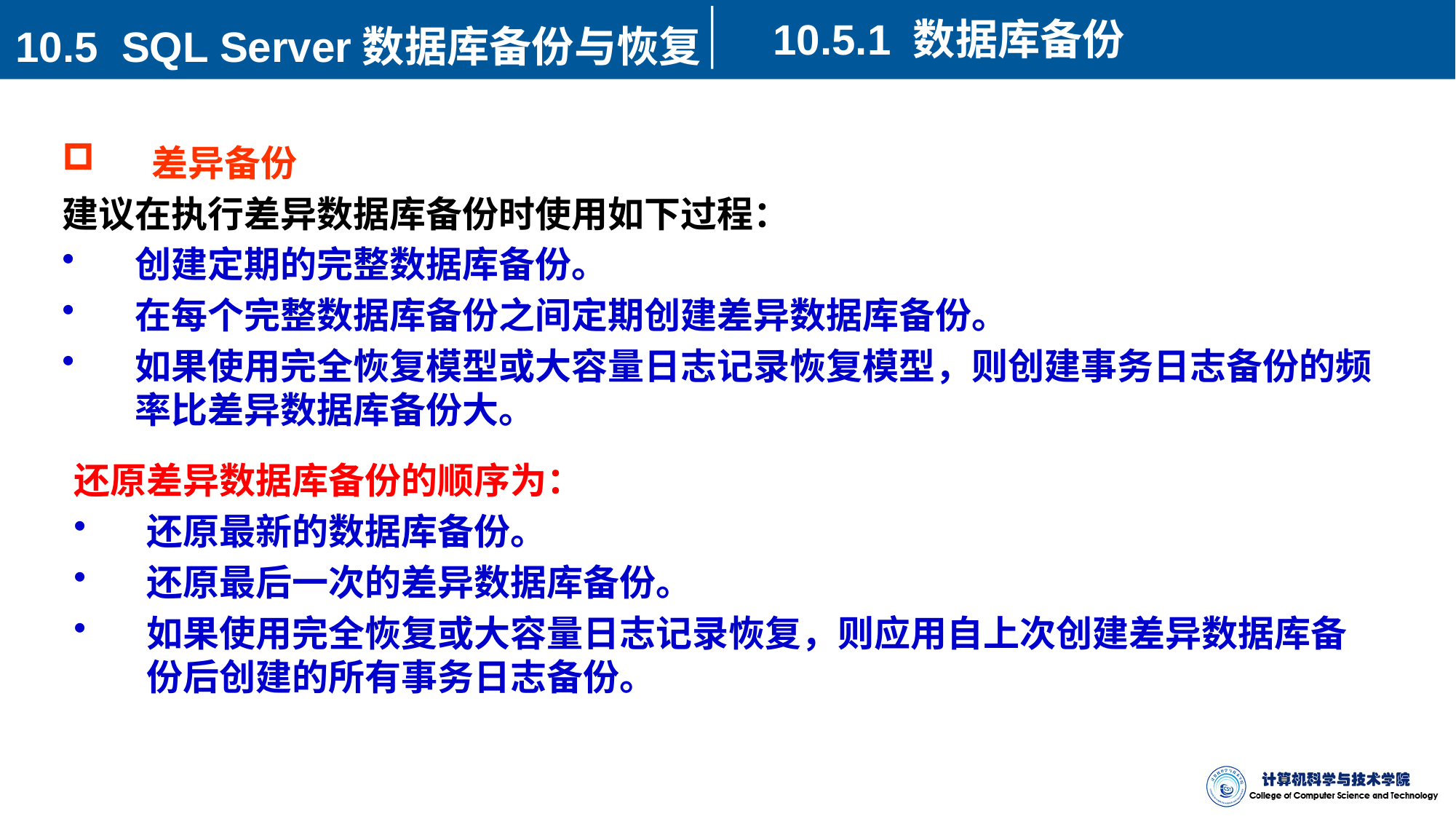

10.5.1 数据库备份
10.5  SQL Server数据库备份与恢复
 差异备份
建议在执行差异数据库备份时使用如下过程：
创建定期的完整数据库备份。
在每个完整数据库备份之间定期创建差异数据库备份。
如果使用完全恢复模型或大容量日志记录恢复模型，则创建事务日志备份的频率比差异数据库备份大。
还原差异数据库备份的顺序为：
还原最新的数据库备份。
还原最后一次的差异数据库备份。
如果使用完全恢复或大容量日志记录恢复，则应用自上次创建差异数据库备份后创建的所有事务日志备份。